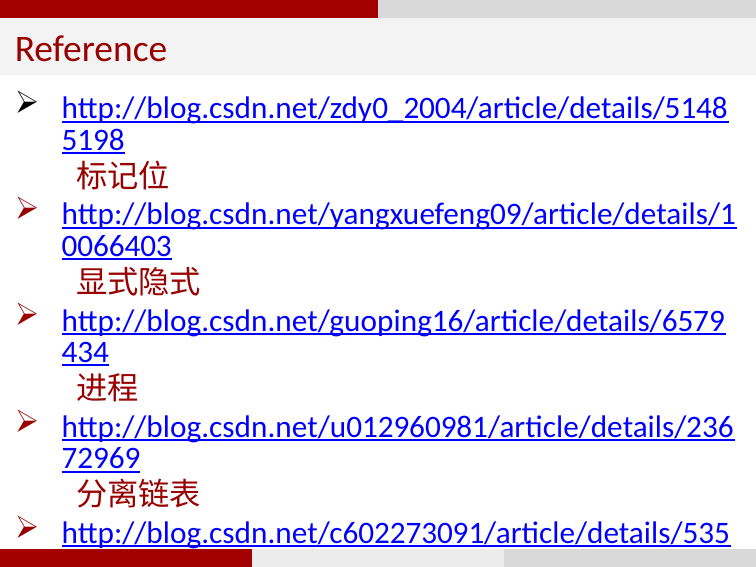

Reference
http://blog.csdn.net/zdy0_2004/article/details/51485198 标记位
http://blog.csdn.net/yangxuefeng09/article/details/10066403 显式隐式
http://blog.csdn.net/guoping16/article/details/6579434 进程
http://blog.csdn.net/u012960981/article/details/23672969 分离链表
http://blog.csdn.net/c602273091/article/details/53576494#segregated-list 所有
http://www.cnblogs.com/andy-zcx/p/5522836.html 垃圾回收

83